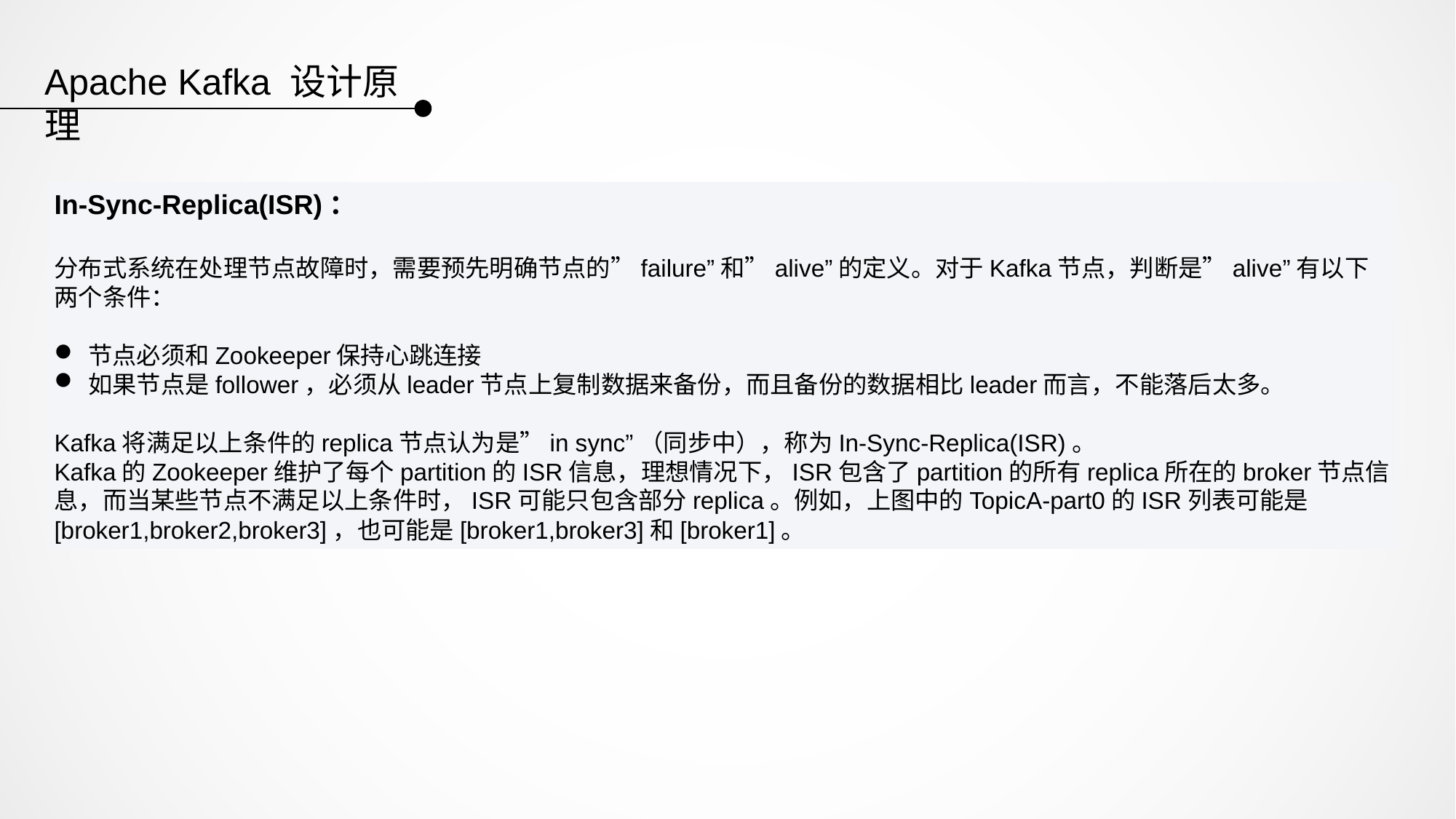

Apache Kafka 设计原理

In-Sync-Replica(ISR)：

分布式系统在处理节点故障时，需要预先明确节点的”failure”和”alive”的定义。对于Kafka节点，判断是”alive”有以下两个条件：

节点必须和Zookeeper保持心跳连接
如果节点是follower，必须从leader节点上复制数据来备份，而且备份的数据相比leader而言，不能落后太多。

Kafka将满足以上条件的replica节点认为是”in sync”（同步中），称为In-Sync-Replica(ISR)。
Kafka的Zookeeper维护了每个partition的ISR信息，理想情况下，ISR包含了partition的所有replica所在的broker节点信息，而当某些节点不满足以上条件时，ISR可能只包含部分replica。例如，上图中的TopicA-part0的ISR列表可能是[broker1,broker2,broker3]，也可能是[broker1,broker3]和[broker1]。